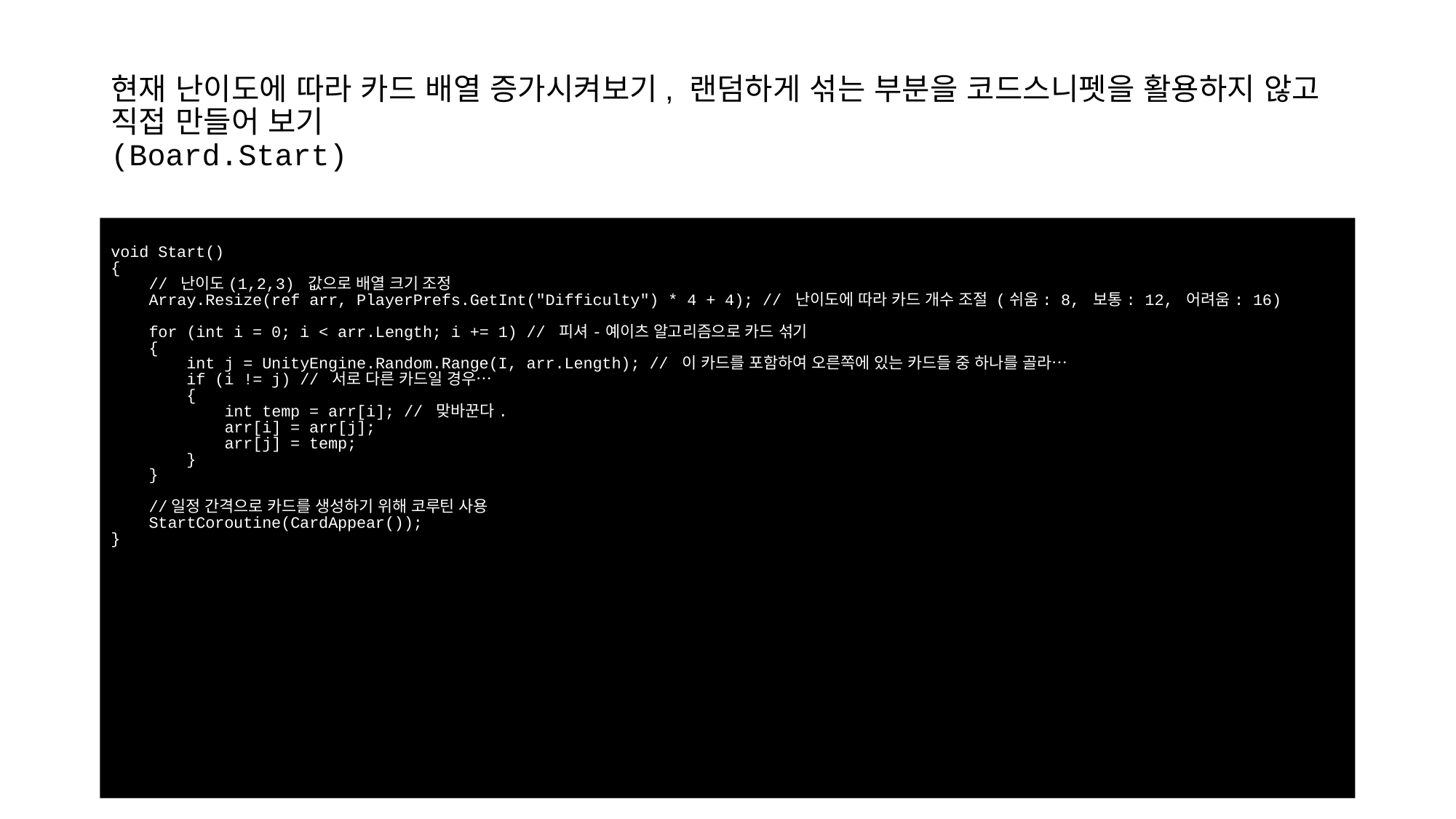

# 현재 난이도에 따라 카드 배열 증가시켜보기, 랜덤하게 섞는 부분을 코드스니펫을 활용하지 않고 직접 만들어 보기 (Board.Start)

void Start()
{
    // 난이도(1,2,3) 값으로 배열 크기 조정
    Array.Resize(ref arr, PlayerPrefs.GetInt("Difficulty") * 4 + 4); // 난이도에 따라 카드 개수 조절 (쉬움: 8, 보통: 12, 어려움: 16)

    for (int i = 0; i < arr.Length; i += 1) // 피셔-예이츠 알고리즘으로 카드 섞기
    {
        int j = UnityEngine.Random.Range(I, arr.Length); // 이 카드를 포함하여 오른쪽에 있는 카드들 중 하나를 골라…
        if (i != j) // 서로 다른 카드일 경우…
        {
            int temp = arr[i]; // 맞바꾼다.
            arr[i] = arr[j];
            arr[j] = temp;
        }
    }

    //일정 간격으로 카드를 생성하기 위해 코루틴 사용
    StartCoroutine(CardAppear());
}